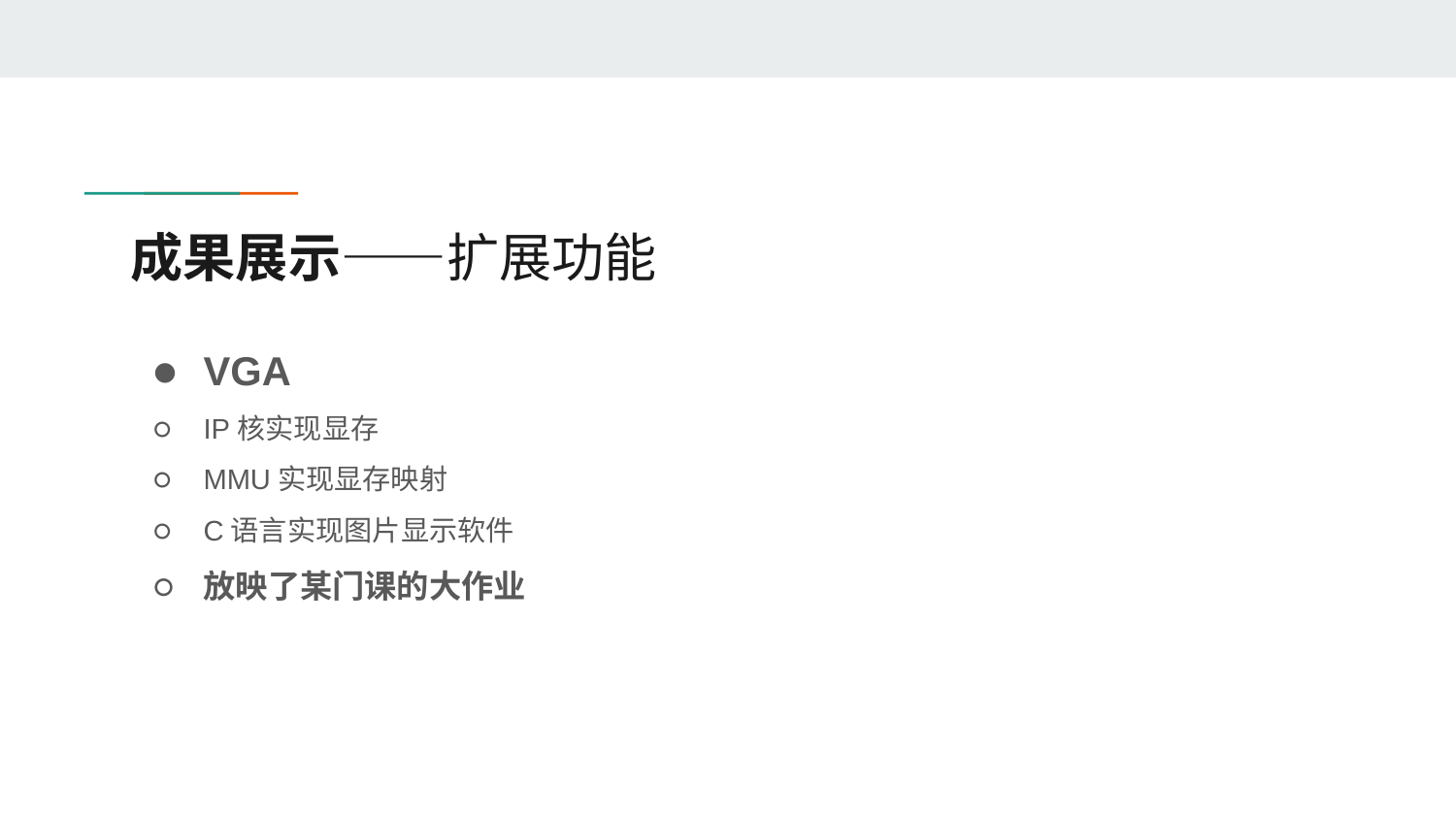

# 成果展示——扩展功能
VGA
IP核实现显存
MMU实现显存映射
C语言实现图片显示软件
放映了某门课的大作业